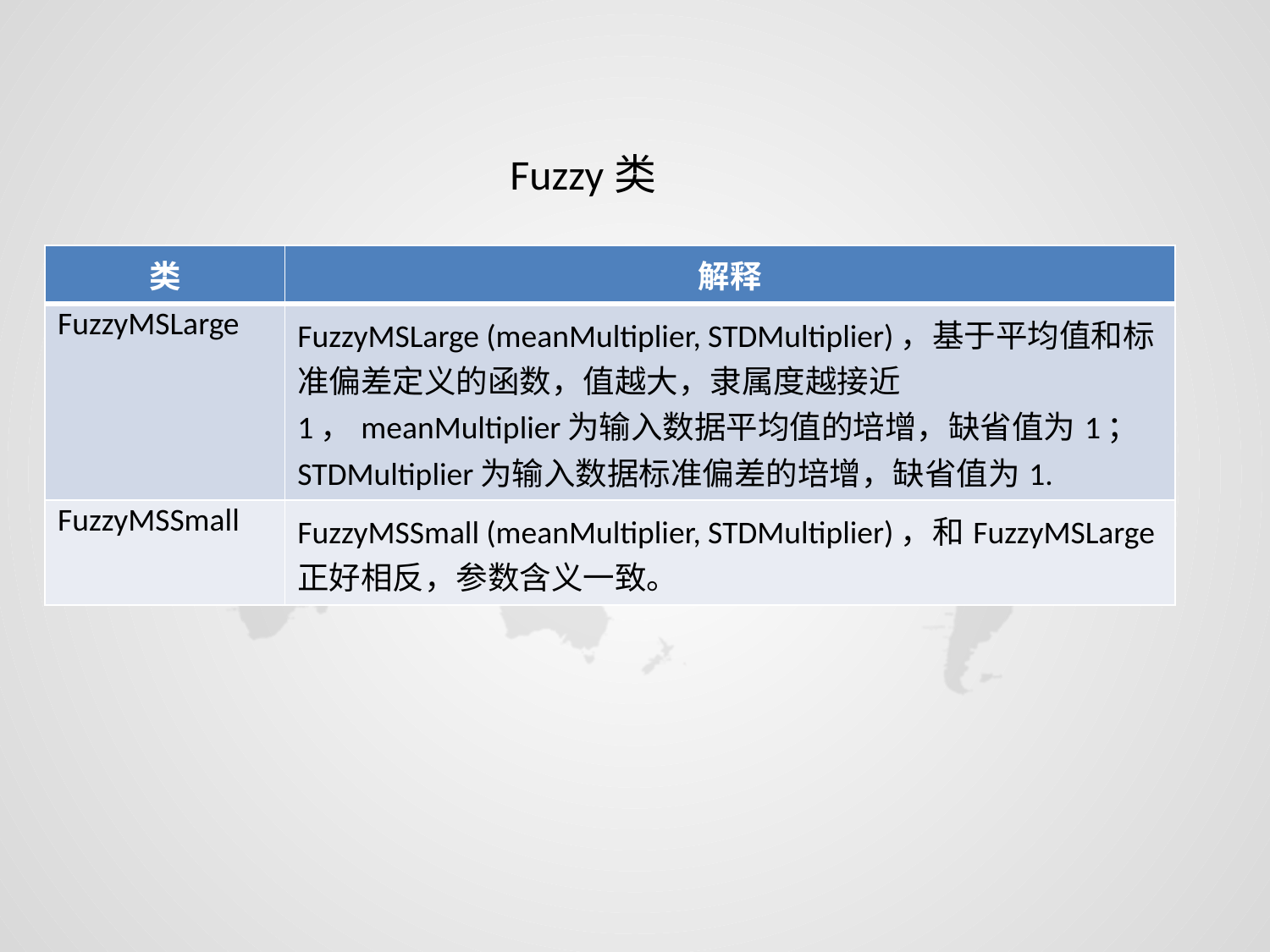

Fuzzy类
| 类 | 解释 |
| --- | --- |
| FuzzyMSLarge | FuzzyMSLarge (meanMultiplier, STDMultiplier)，基于平均值和标准偏差定义的函数，值越大，隶属度越接近1，meanMultiplier为输入数据平均值的培增，缺省值为1；STDMultiplier为输入数据标准偏差的培增，缺省值为1. |
| FuzzyMSSmall | FuzzyMSSmall (meanMultiplier, STDMultiplier)，和FuzzyMSLarge 正好相反，参数含义一致。 |